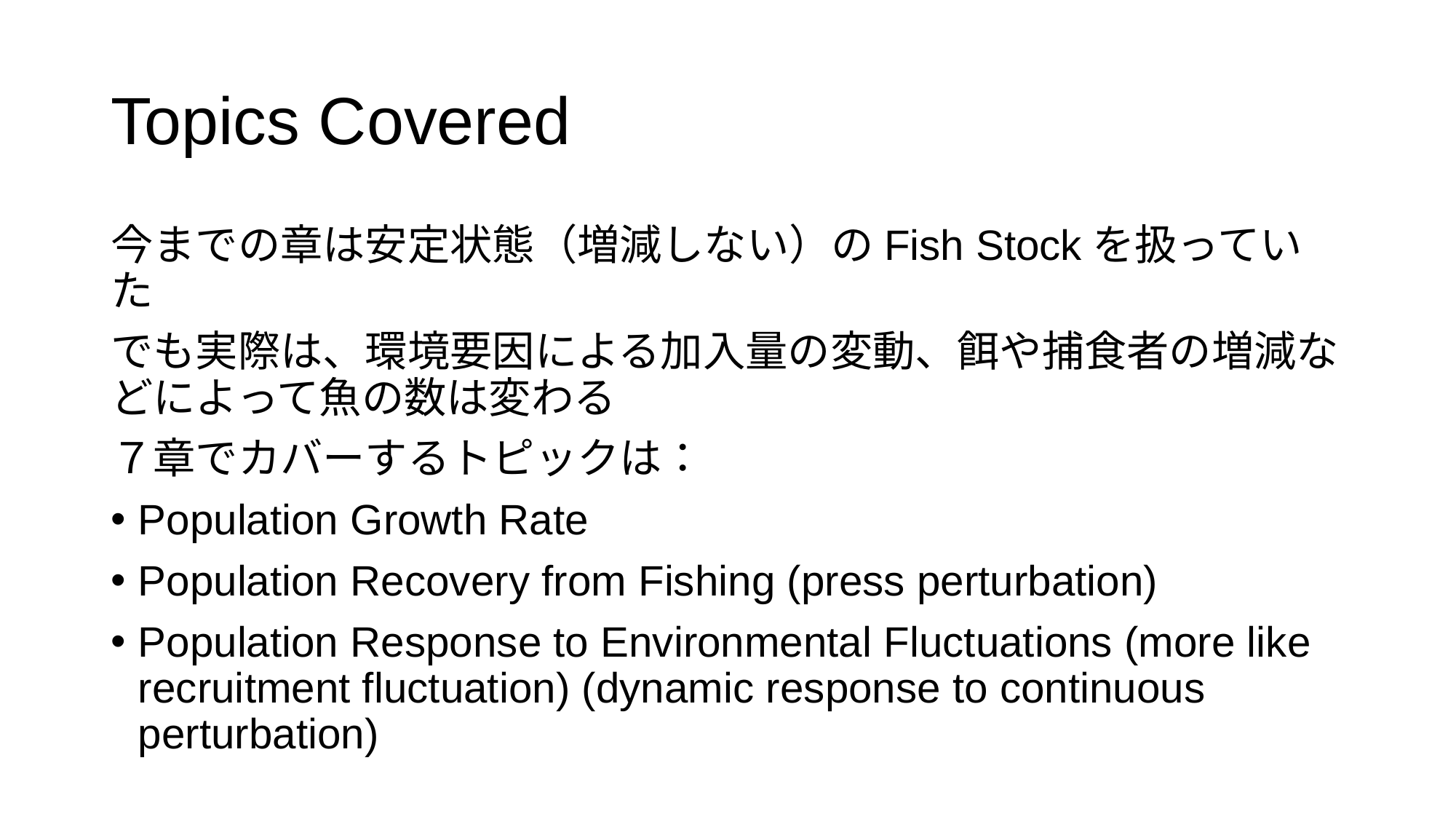

# Topics Covered
今までの章は安定状態（増減しない）のFish Stockを扱っていた
でも実際は、環境要因による加入量の変動、餌や捕食者の増減などによって魚の数は変わる
７章でカバーするトピックは：
Population Growth Rate
Population Recovery from Fishing (press perturbation)
Population Response to Environmental Fluctuations (more like recruitment fluctuation) (dynamic response to continuous perturbation)